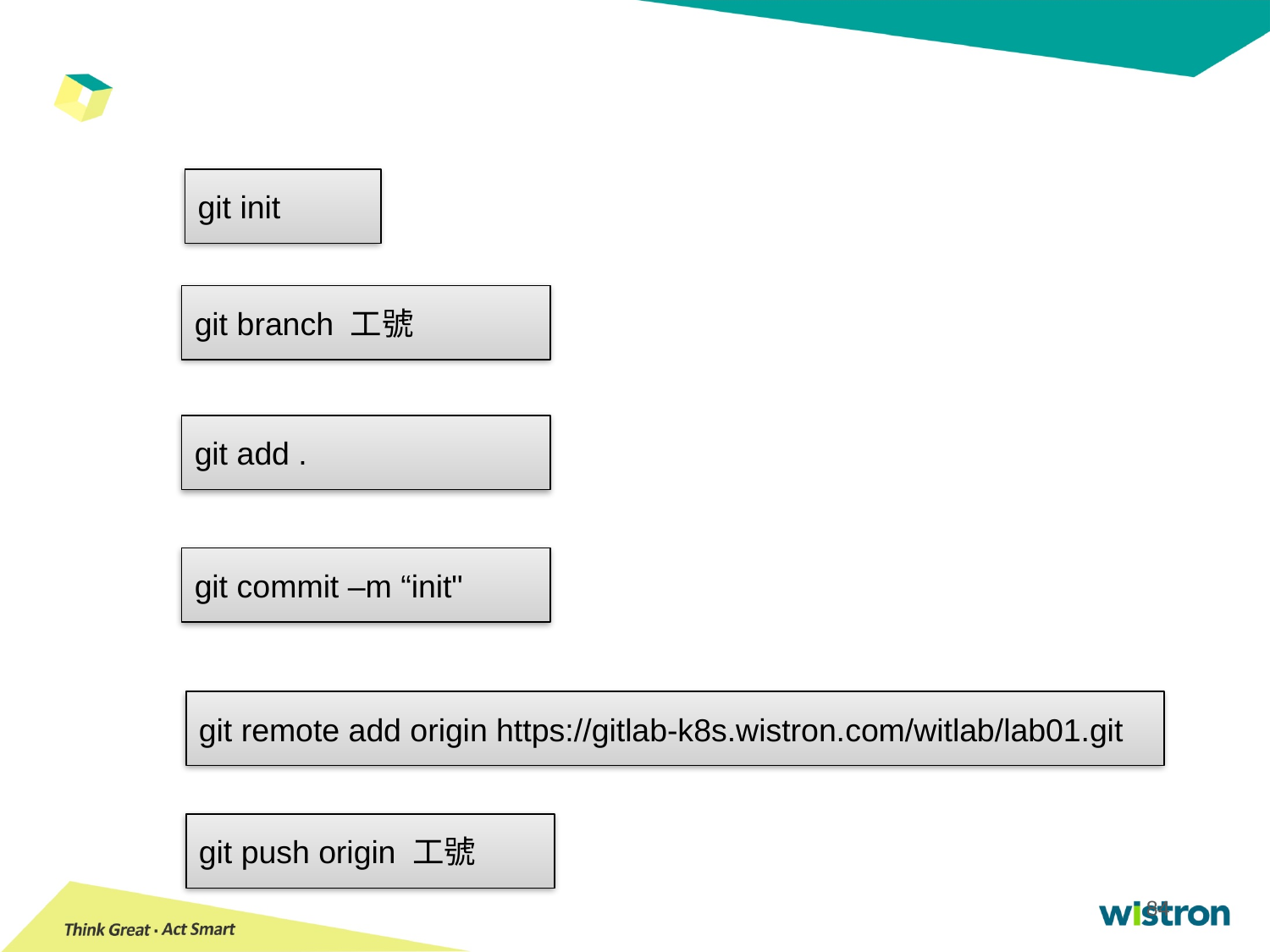

git init
git branch 工號
git add .
git commit –m “init"
git remote add origin https://gitlab-k8s.wistron.com/witlab/lab01.git
git push origin 工號
84